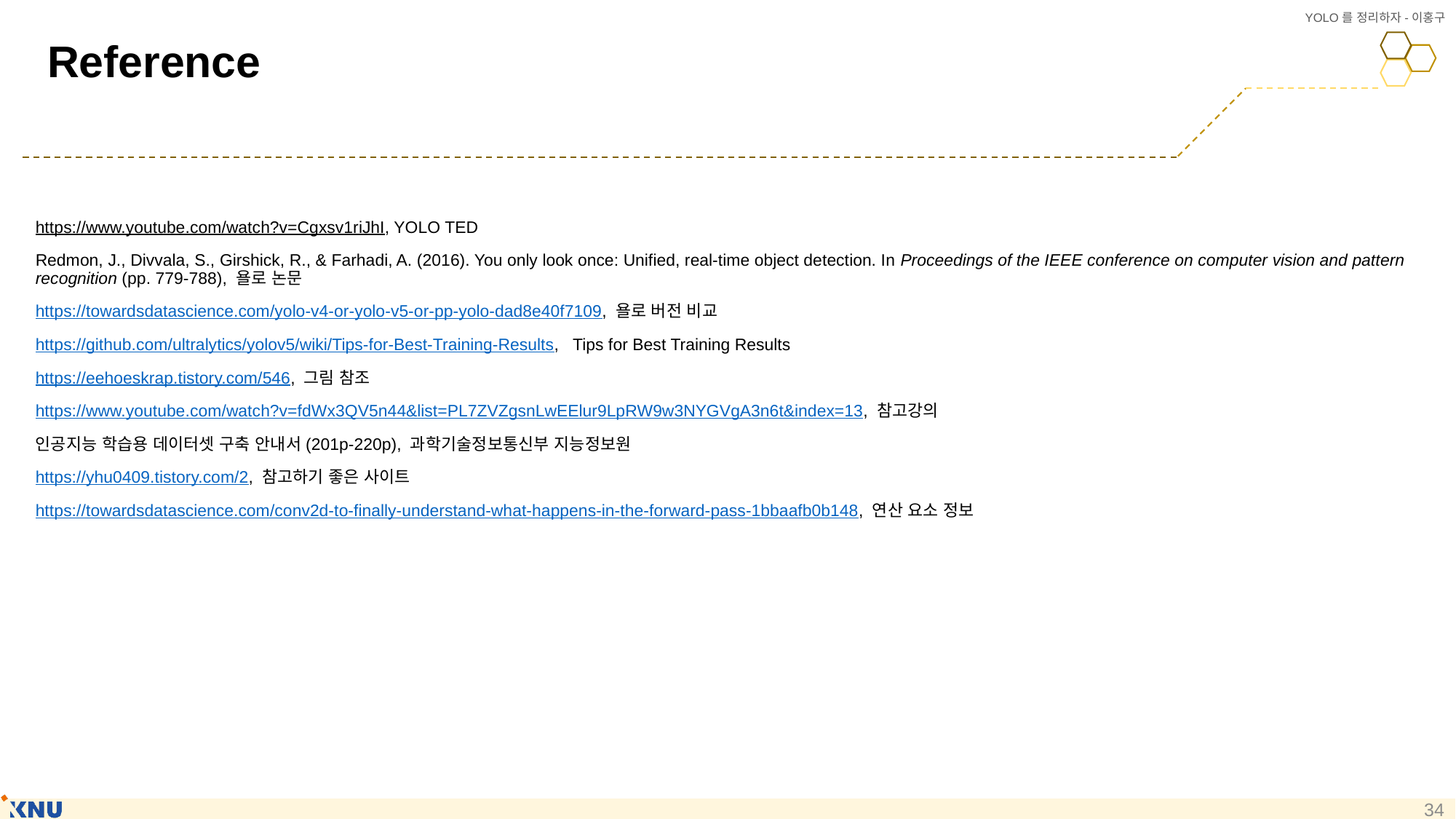

# Reference
https://www.youtube.com/watch?v=Cgxsv1riJhI, YOLO TED
Redmon, J., Divvala, S., Girshick, R., & Farhadi, A. (2016). You only look once: Unified, real-time object detection. In Proceedings of the IEEE conference on computer vision and pattern recognition (pp. 779-788), 욜로 논문
https://towardsdatascience.com/yolo-v4-or-yolo-v5-or-pp-yolo-dad8e40f7109, 욜로 버전 비교
https://github.com/ultralytics/yolov5/wiki/Tips-for-Best-Training-Results,   Tips for Best Training Results
https://eehoeskrap.tistory.com/546, 그림 참조
https://www.youtube.com/watch?v=fdWx3QV5n44&list=PL7ZVZgsnLwEElur9LpRW9w3NYGVgA3n6t&index=13, 참고강의
인공지능 학습용 데이터셋 구축 안내서(201p-220p), 과학기술정보통신부 지능정보원
https://yhu0409.tistory.com/2, 참고하기 좋은 사이트
https://towardsdatascience.com/conv2d-to-finally-understand-what-happens-in-the-forward-pass-1bbaafb0b148, 연산 요소 정보
34